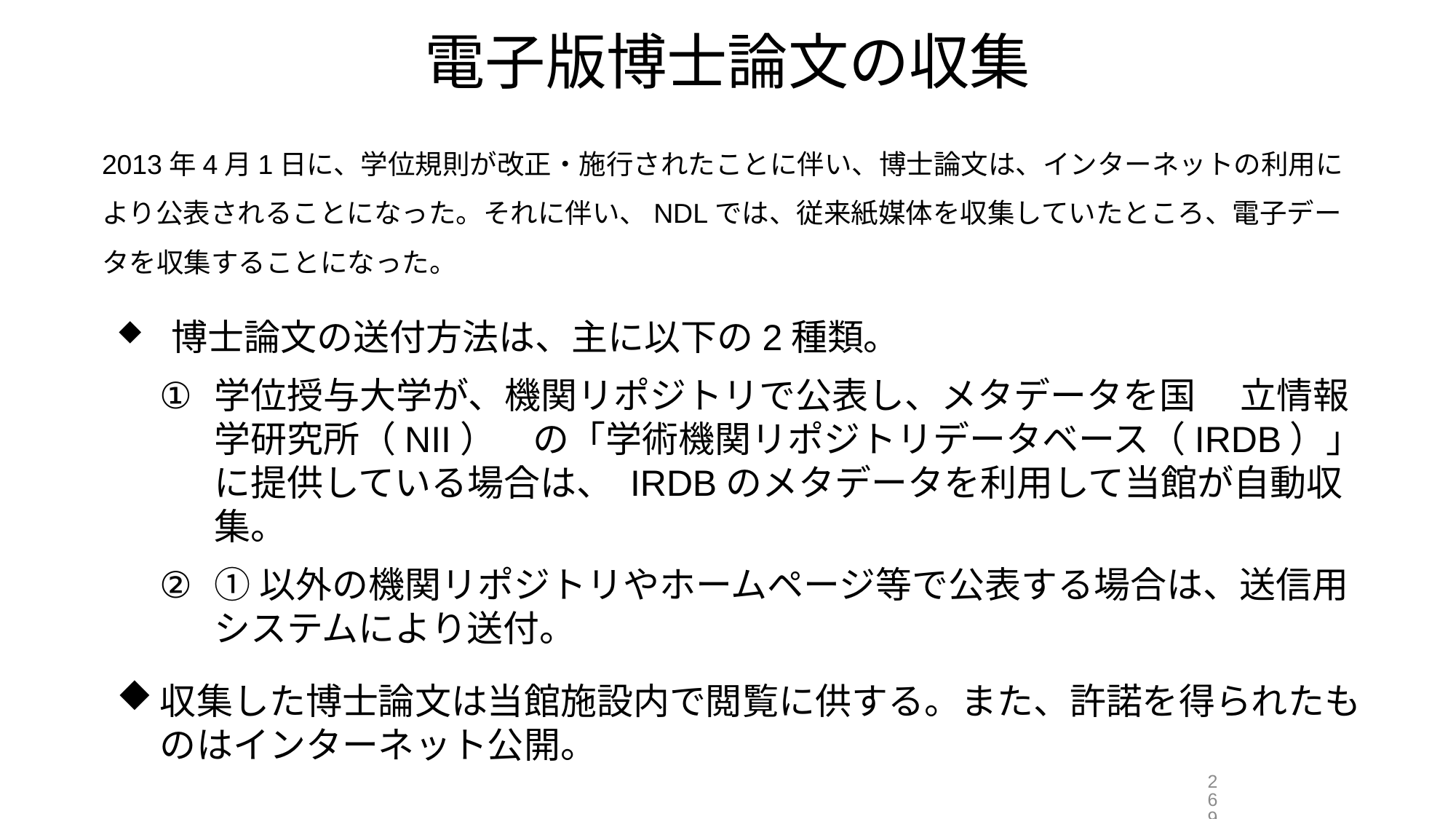

# 電子版博士論文の収集
2013年4月1日に、学位規則が改正・施行されたことに伴い、博士論文は、インターネットの利用により公表されることになった。それに伴い、NDLでは、従来紙媒体を収集していたところ、電子データを収集することになった。
　博士論文の送付方法は、主に以下の2種類。

学位授与大学が、機関リポジトリで公表し、メタデータを国 　立情報学研究所（NII）　の「学術機関リポジトリデータベース（IRDB）」に提供している場合は、 IRDBのメタデータを利用して当館が自動収集。

①以外の機関リポジトリやホームページ等で公表する場合は、送信用システムにより送付。

収集した博士論文は当館施設内で閲覧に供する。また、許諾を得られたものはインターネット公開。
269